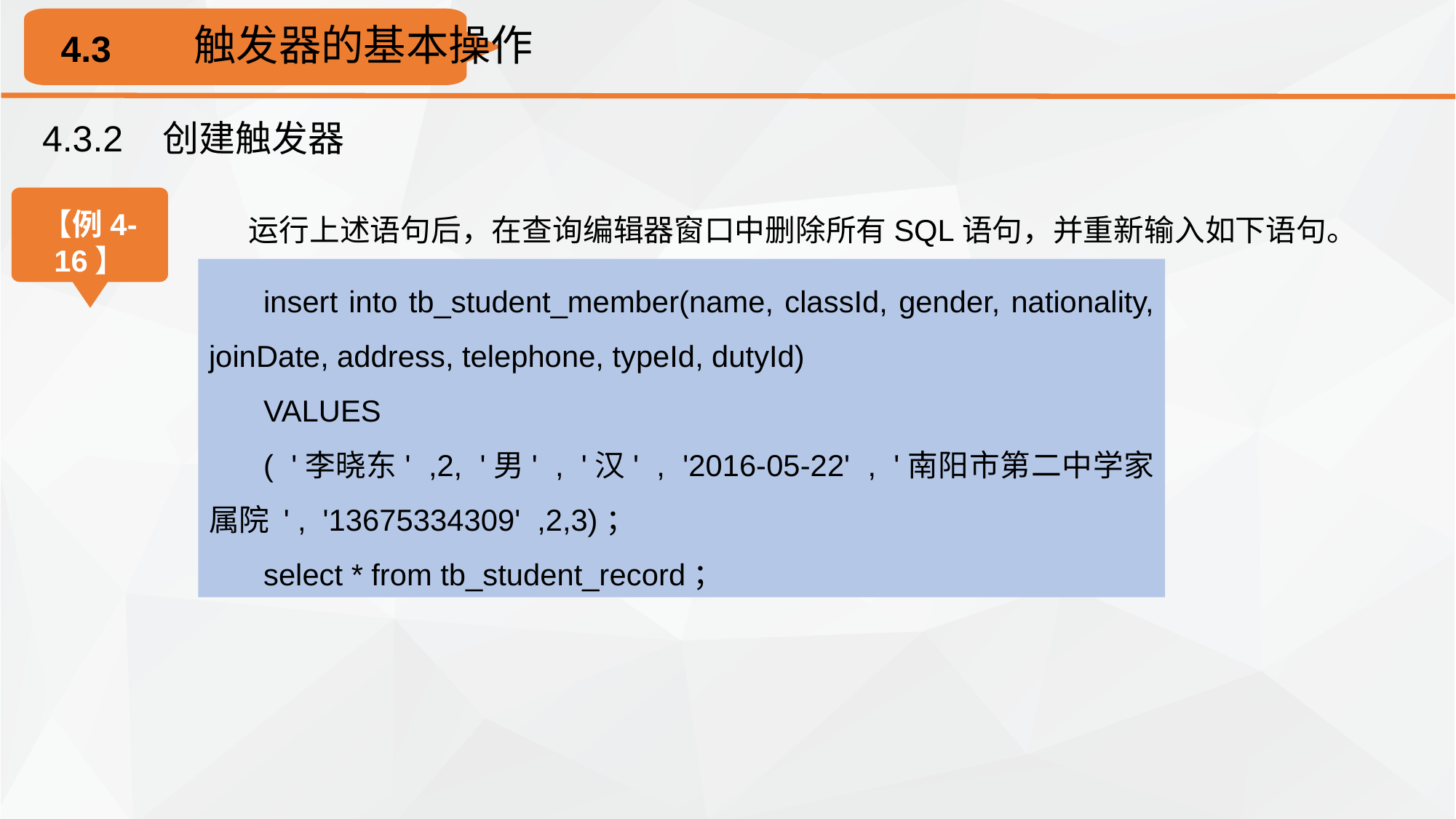

触发器的基本操作
4.3
4.3.2   创建触发器
【例4-16】
运行上述语句后，在查询编辑器窗口中删除所有SQL语句，并重新输入如下语句。
insert into tb_student_member(name, classId, gender, nationality, joinDate, address, telephone, typeId, dutyId)
VALUES
(  '李晓东'  ,2,  '男'  ,  '汉'  ,  '2016-05-22'  ,  '南阳市第二中学家属院 ' ,  '13675334309'  ,2,3)；
select * from tb_student_record；